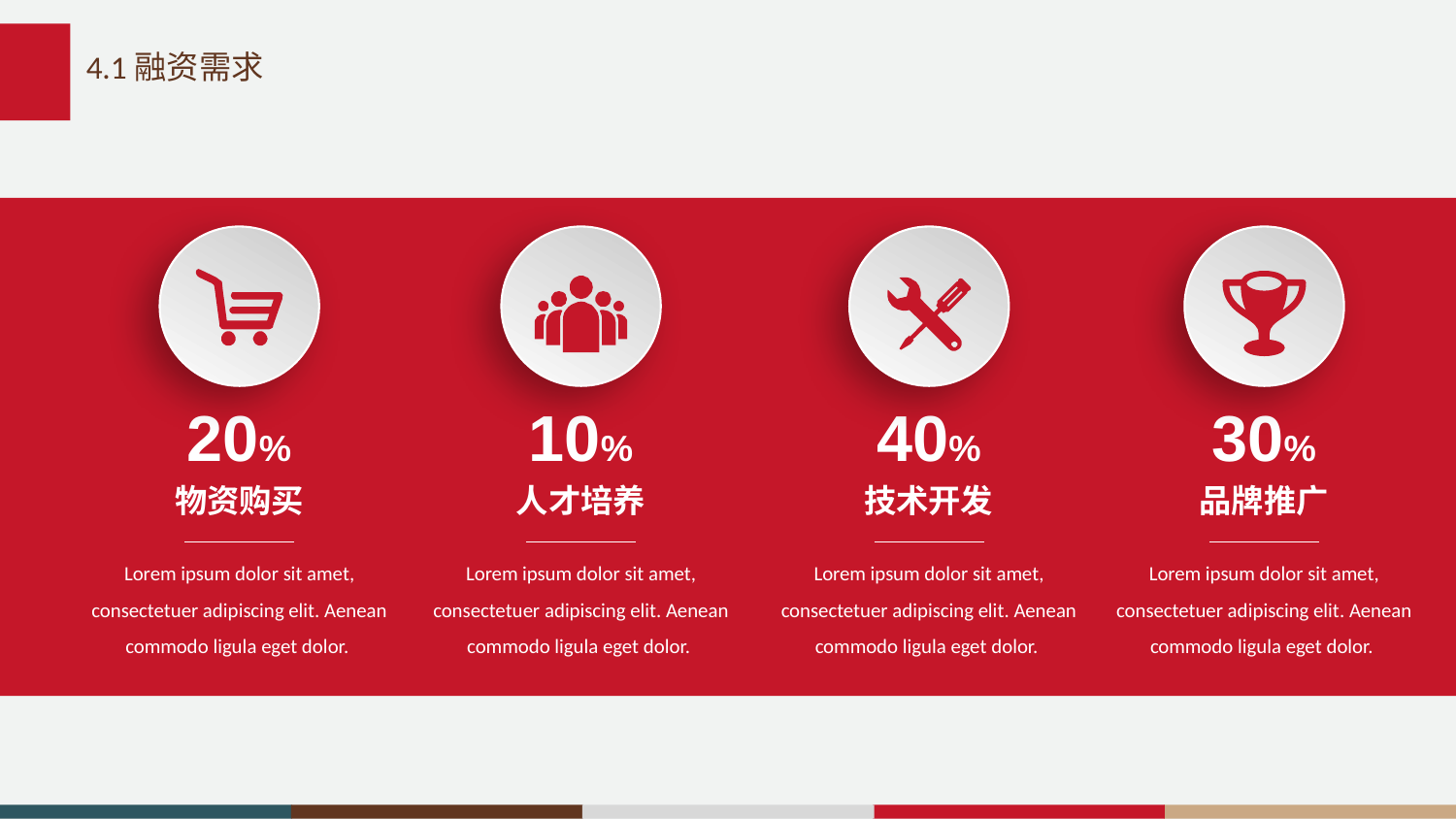

# 4.1融资需求

20%
10%
40%
30%
物资购买
人才培养
技术开发
品牌推广
Lorem ipsum dolor sit amet, consectetuer adipiscing elit. Aenean commodo ligula eget dolor.
Lorem ipsum dolor sit amet, consectetuer adipiscing elit. Aenean commodo ligula eget dolor.
Lorem ipsum dolor sit amet, consectetuer adipiscing elit. Aenean commodo ligula eget dolor.
Lorem ipsum dolor sit amet, consectetuer adipiscing elit. Aenean commodo ligula eget dolor.